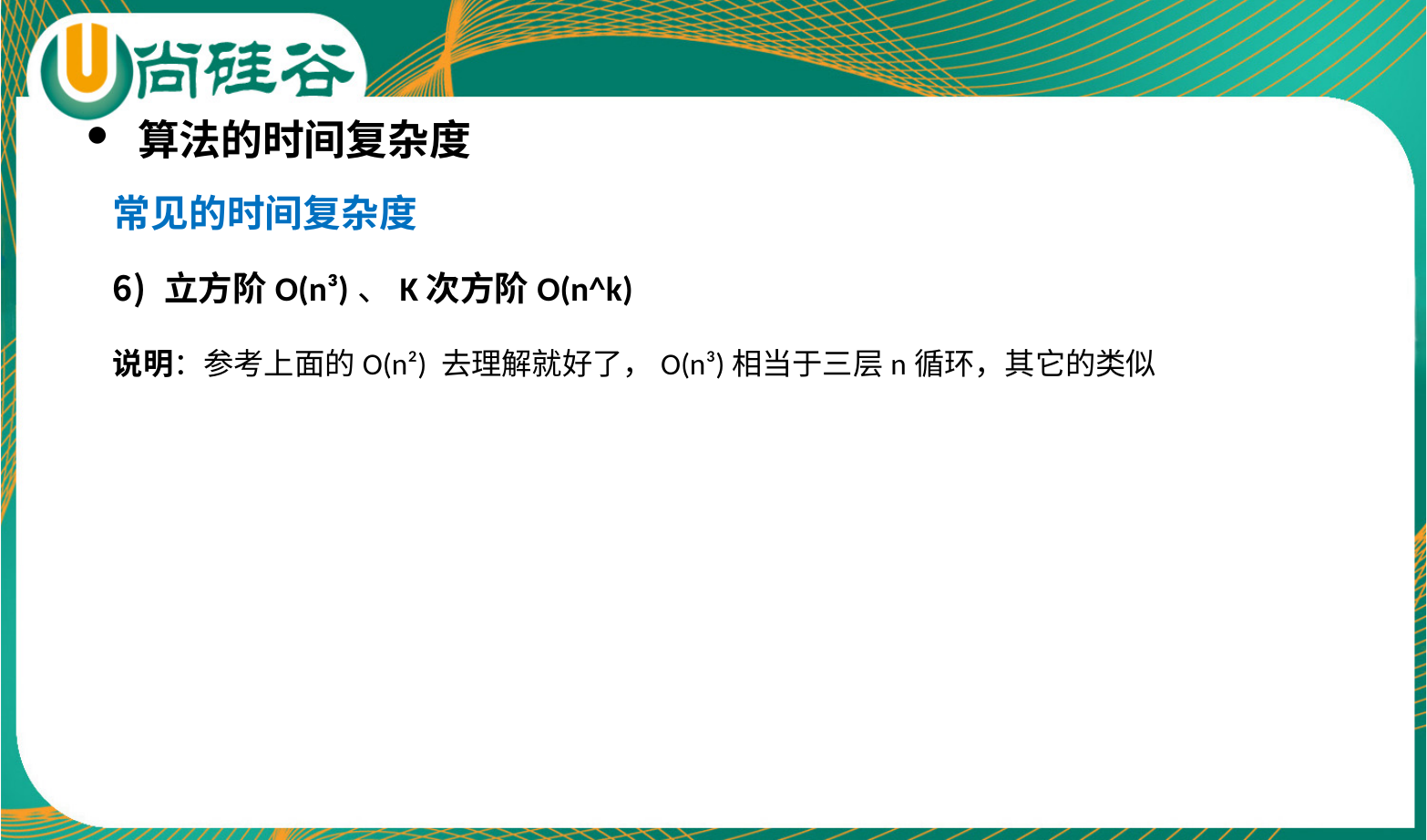

算法的时间复杂度
常见的时间复杂度
立方阶O(n³)、K次方阶O(n^k)

说明：参考上面的O(n²) 去理解就好了，O(n³)相当于三层n循环，其它的类似